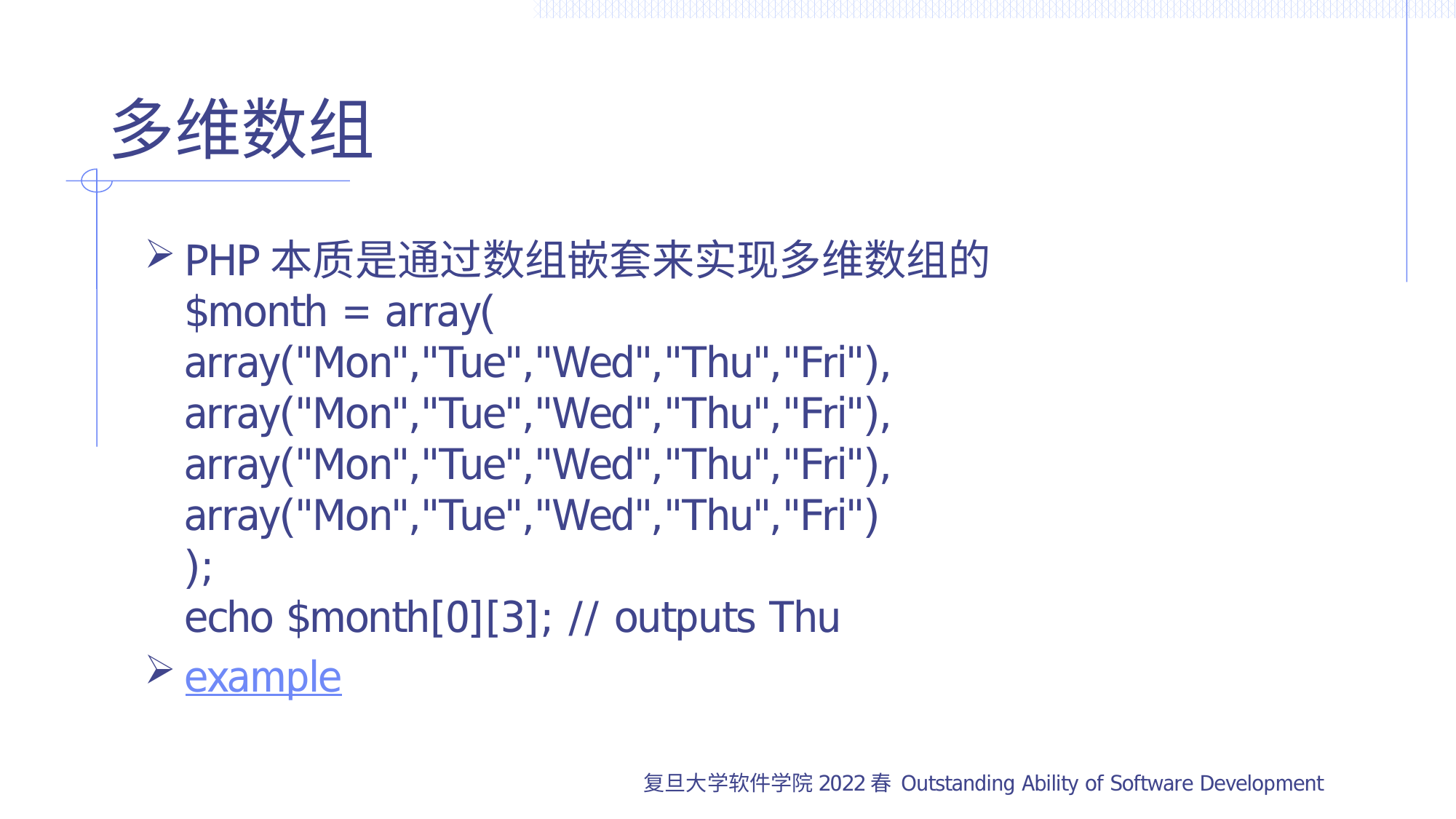

# 多维数组
PHP本质是通过数组嵌套来实现多维数组的
$month = array(
array("Mon","Tue","Wed","Thu","Fri"),
array("Mon","Tue","Wed","Thu","Fri"),
array("Mon","Tue","Wed","Thu","Fri"),
array("Mon","Tue","Wed","Thu","Fri")
);
echo $month[0][3]; // outputs Thu
example